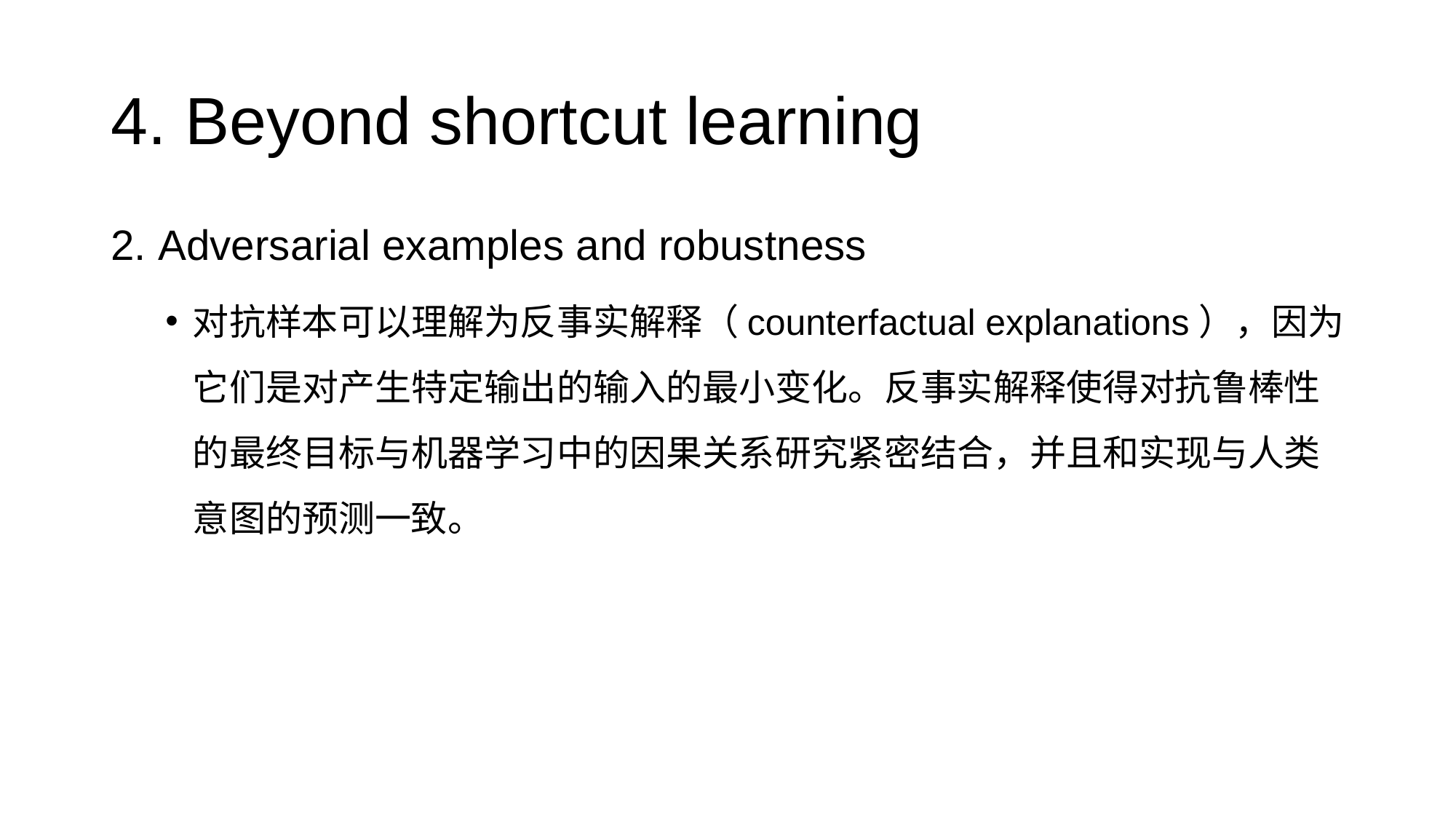

# 4. Beyond shortcut learning
2. Adversarial examples and robustness
对抗样本可以理解为反事实解释（counterfactual explanations），因为它们是对产生特定输出的输入的最小变化。反事实解释使得对抗鲁棒性的最终目标与机器学习中的因果关系研究紧密结合，并且和实现与人类意图的预测一致。